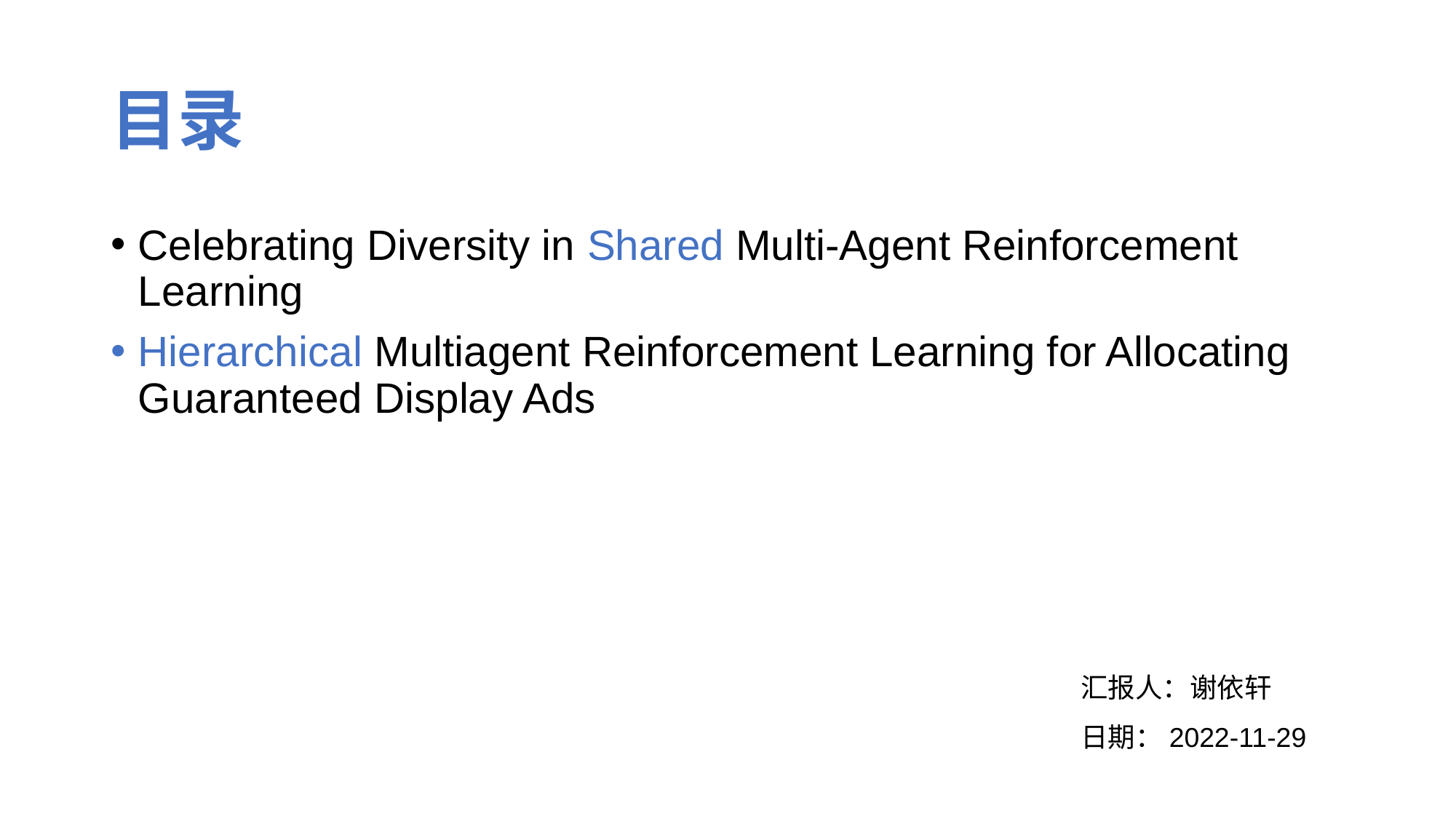

# 目录
Celebrating Diversity in Shared Multi-Agent Reinforcement Learning
Hierarchical Multiagent Reinforcement Learning for Allocating Guaranteed Display Ads
汇报人：谢依轩
日期：2022-11-29